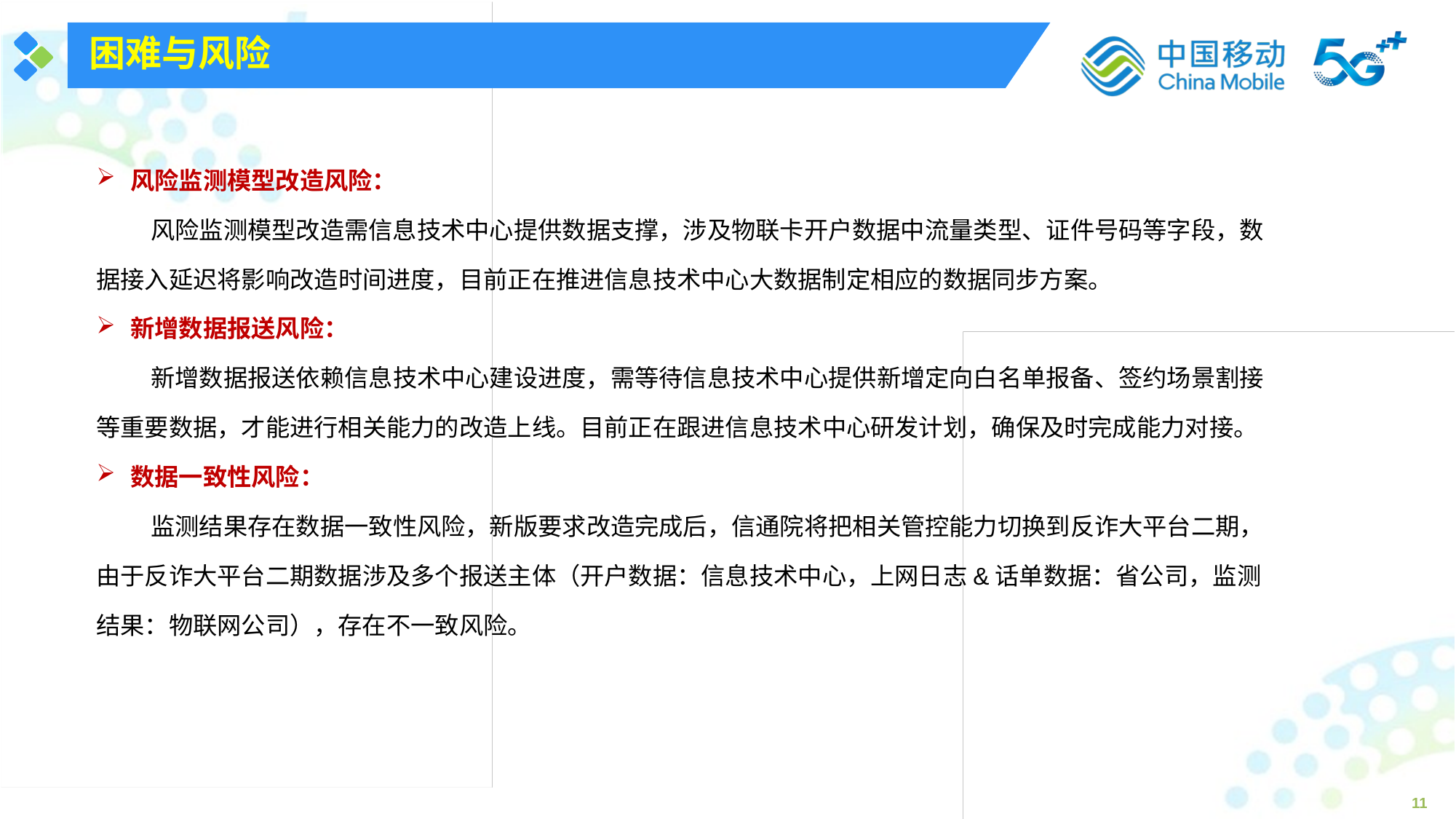

困难与风险

风险监测模型改造风险：
风险监测模型改造需信息技术中心提供数据支撑，涉及物联卡开户数据中流量类型、证件号码等字段，数据接入延迟将影响改造时间进度，目前正在推进信息技术中心大数据制定相应的数据同步方案。
新增数据报送风险：
新增数据报送依赖信息技术中心建设进度，需等待信息技术中心提供新增定向白名单报备、签约场景割接等重要数据，才能进行相关能力的改造上线。目前正在跟进信息技术中心研发计划，确保及时完成能力对接。
数据一致性风险：
监测结果存在数据一致性风险，新版要求改造完成后，信通院将把相关管控能力切换到反诈大平台二期，由于反诈大平台二期数据涉及多个报送主体（开户数据：信息技术中心，上网日志&话单数据：省公司，监测结果：物联网公司），存在不一致风险。